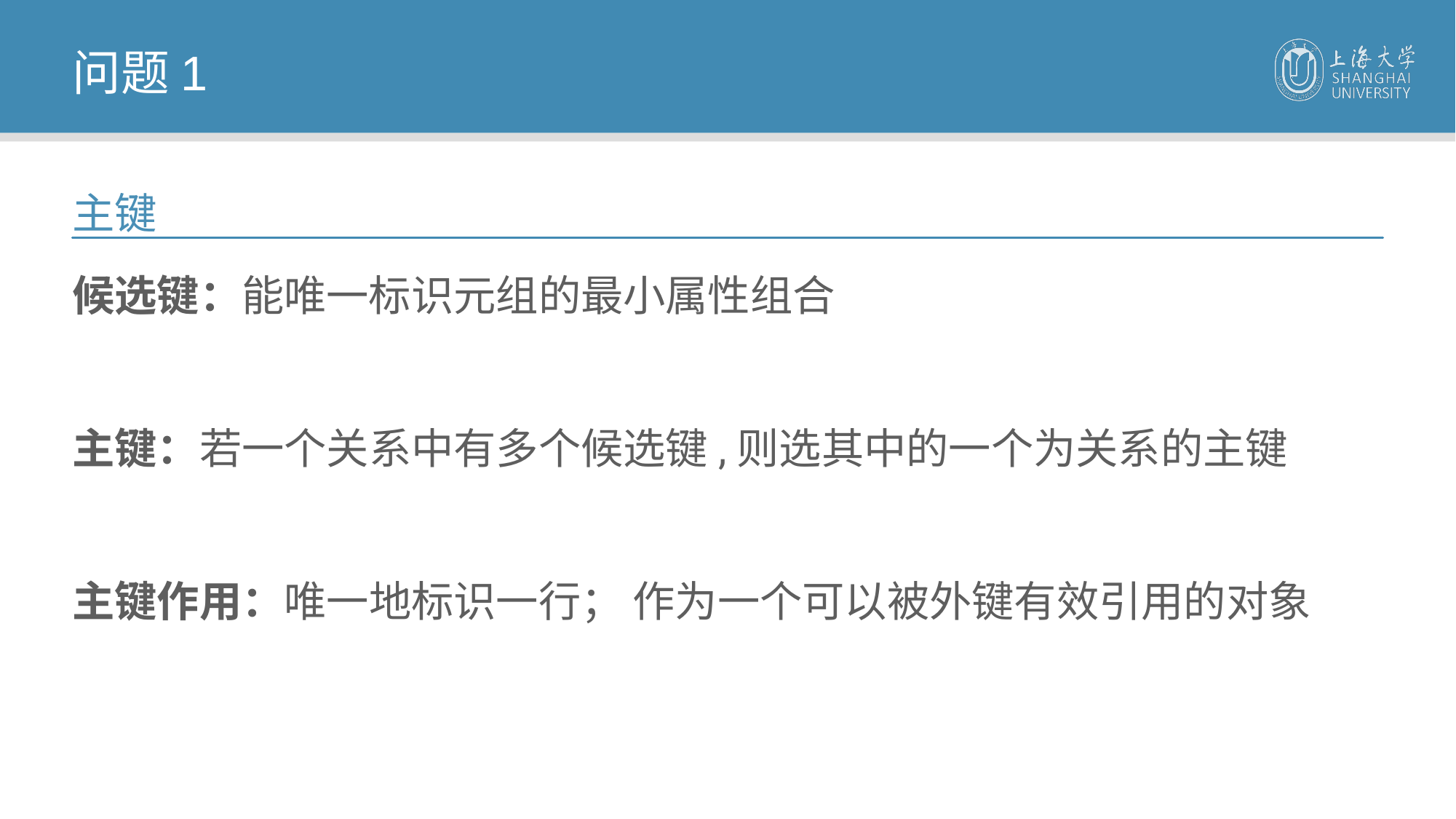

问题1
主键
候选键：能唯一标识元组的最小属性组合

主键：若一个关系中有多个候选键,则选其中的一个为关系的主键

主键作用：唯一地标识一行； 作为一个可以被外键有效引用的对象